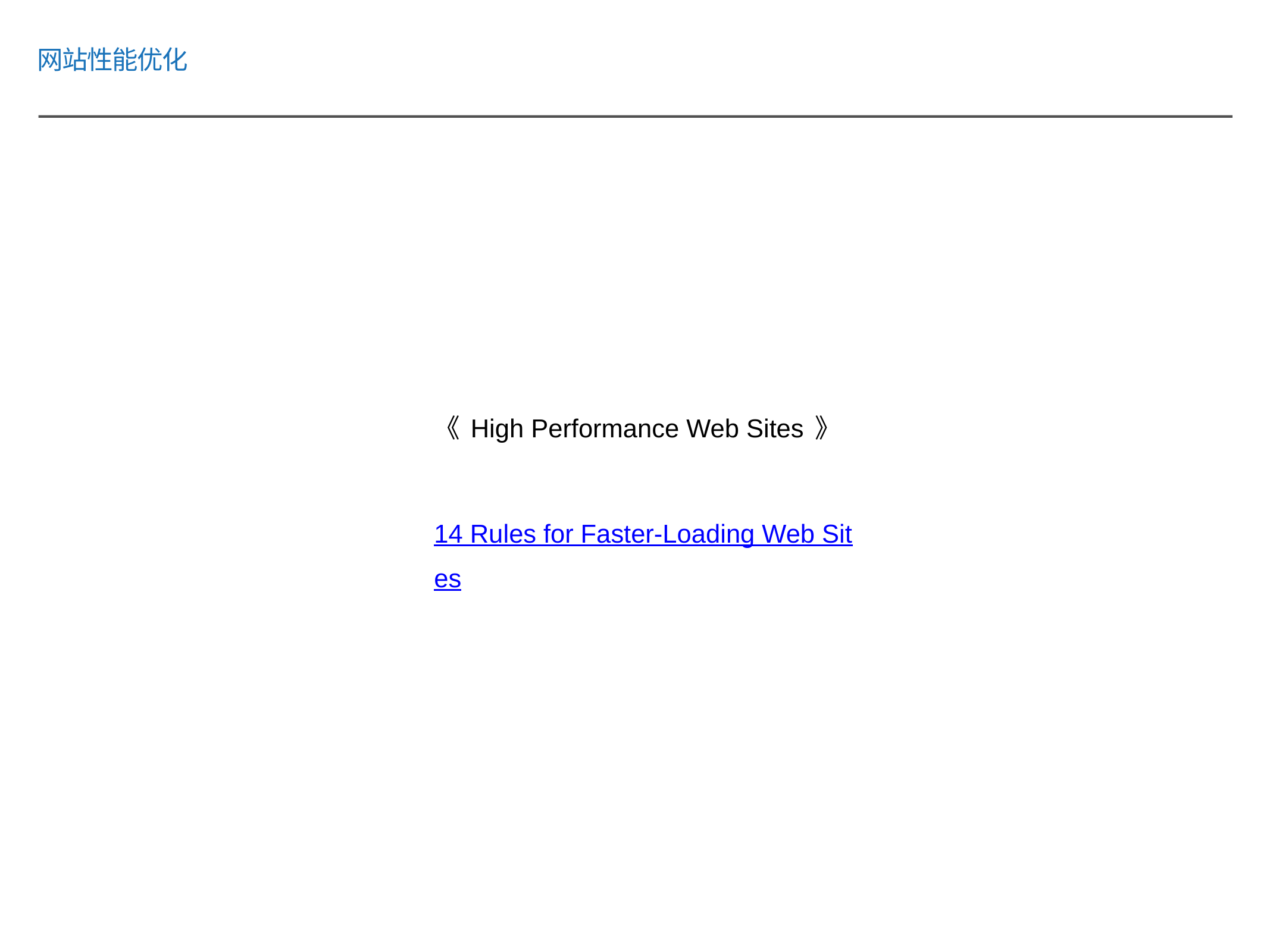

网站性能优化

《High Performance Web Sites》
14 Rules for Faster-Loading Web Sites